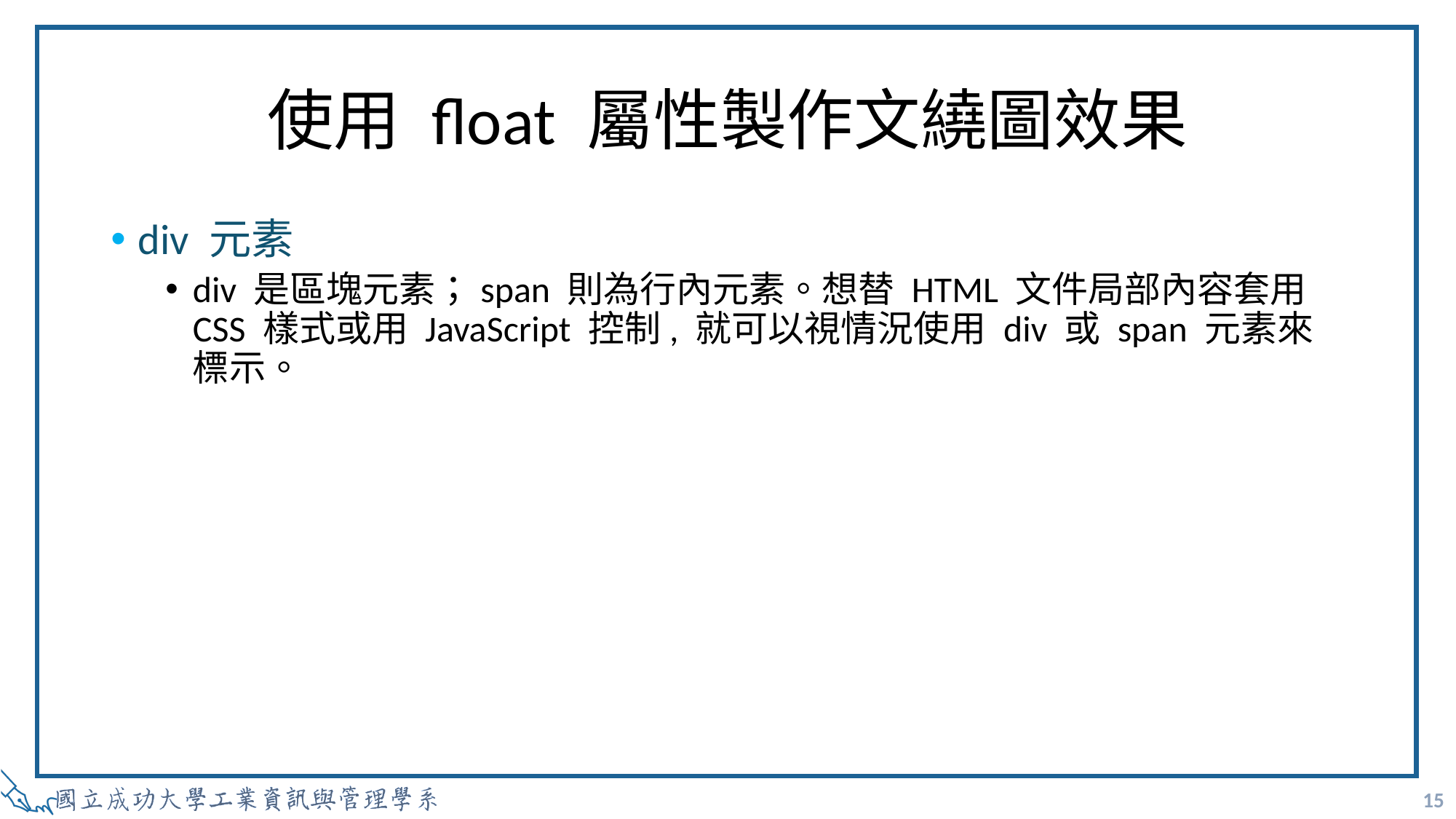

# 使用 float 屬性製作文繞圖效果
div 元素
div 是區塊元素；span 則為行內元素。想替 HTML 文件局部內容套用 CSS 樣式或用 JavaScript 控制, 就可以視情況使用 div 或 span 元素來標示。
15